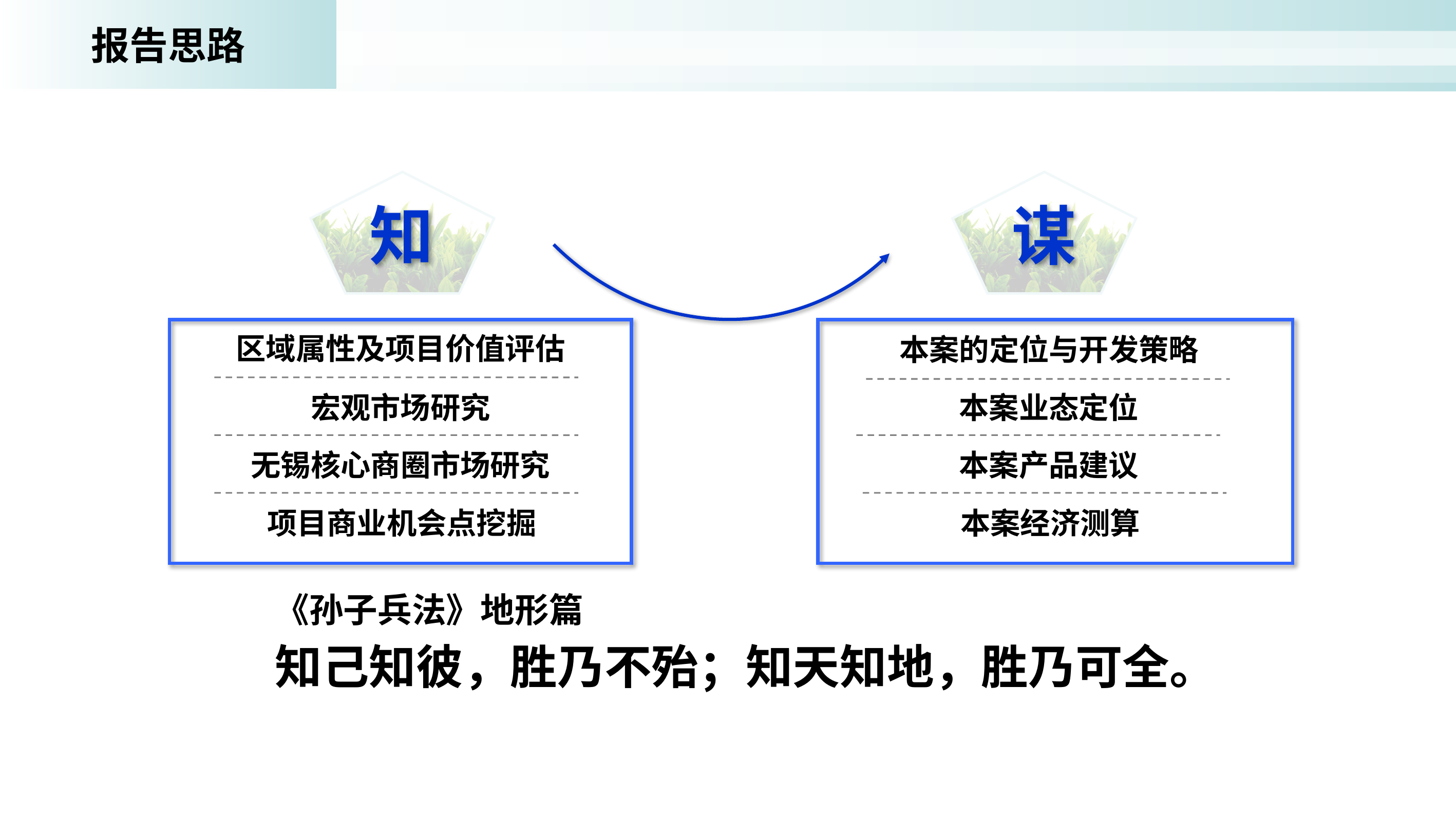

报告思路

知

谋

区域属性及项目价值评估

宏观市场研究

无锡核心商圈市场研究

项目商业机会点挖掘

本案的定位与开发策略

本案业态定位

本案产品建议

本案经济测算
《孙子兵法》地形篇
知己知彼，胜乃不殆；知天知地，胜乃可全。